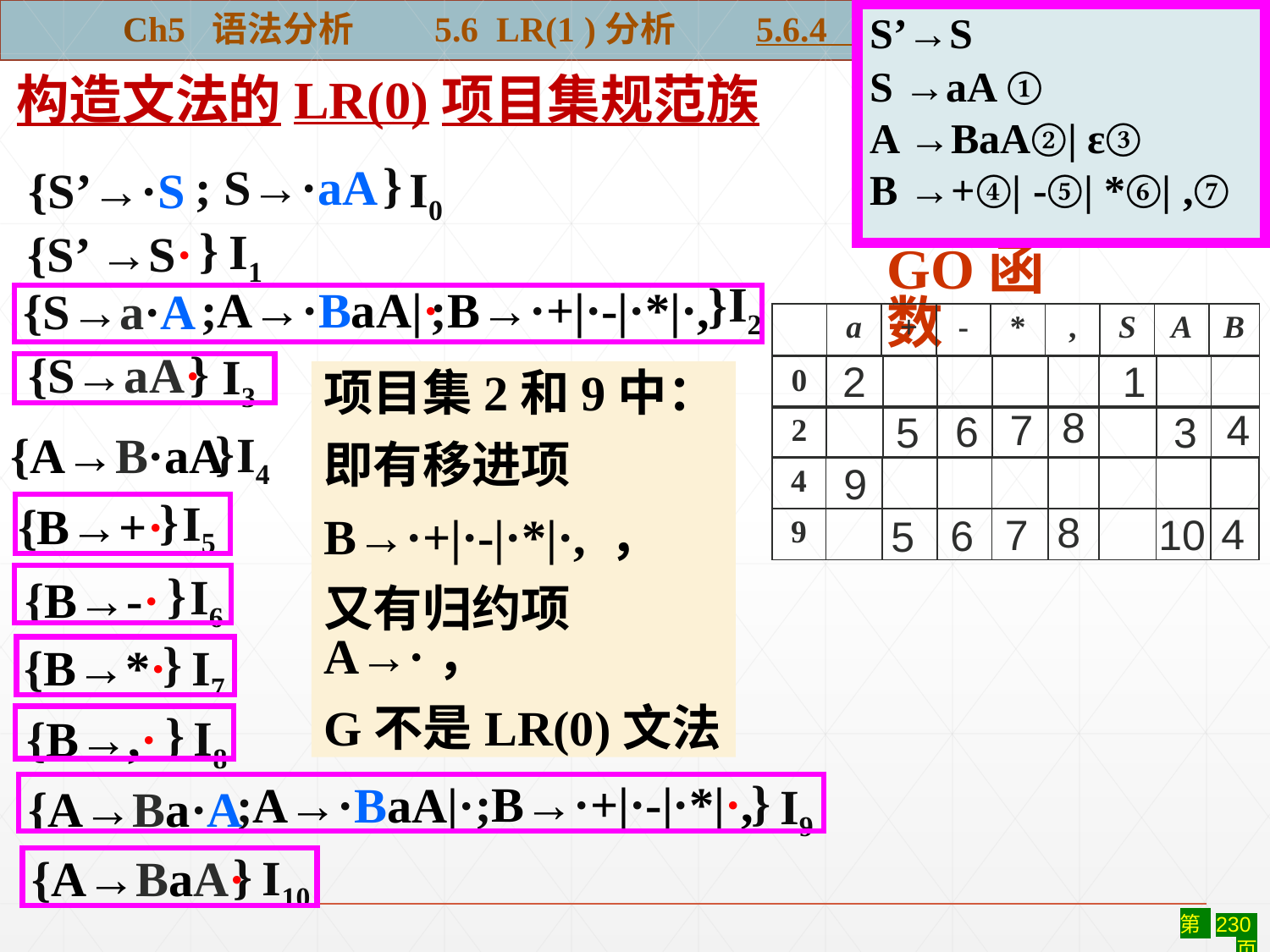

Ch5  语法分析         5.6  LR(1 )分析         5.6.4   LR(1)分析表的构造
S’→S
S →aA ①
A →BaA②| ε③
B →+④| -⑤| *⑥| ,⑦
构造文法的LR(0)项目集规范族
{S’→·S
}
; S→·aA
I0
{S’ →S·
}
I1
GO函数
I2
}
{S→a·A
;A→·BaA|·
;B→·+|·-|·*|·,

|  | a | + | - | \* | , | S | A | B |
| --- | --- | --- | --- | --- | --- | --- | --- | --- |
{S→aA·
}
I3
2
1
| 0 |  |  |  |  |  |  |  |  |
| --- | --- | --- | --- | --- | --- | --- | --- | --- |
项目集2和9中：
即有移进项
B→·+|·-|·*|·, ，
又有归约项A→·，
G不是LR(0)文法
8
4
7
6
5
3
| 2 |  |  |  |  |  |  |  |  |
| --- | --- | --- | --- | --- | --- | --- | --- | --- |
}
I4
{A→B·aA
9
| 4 |  |  |  |  |  |  |  |  |
| --- | --- | --- | --- | --- | --- | --- | --- | --- |
{B→+·
}
I5
8
4
7
10
6
5
| 9 |  |  |  |  |  |  |  |  |
| --- | --- | --- | --- | --- | --- | --- | --- | --- |
{B→-·
}
I6
{B→*·
}
I7
{B→,·
}
I8
}
;B→·+|·-|·*|·,
;A→·BaA|·
I9
{A→Ba·A
}
I10
{A→BaA·